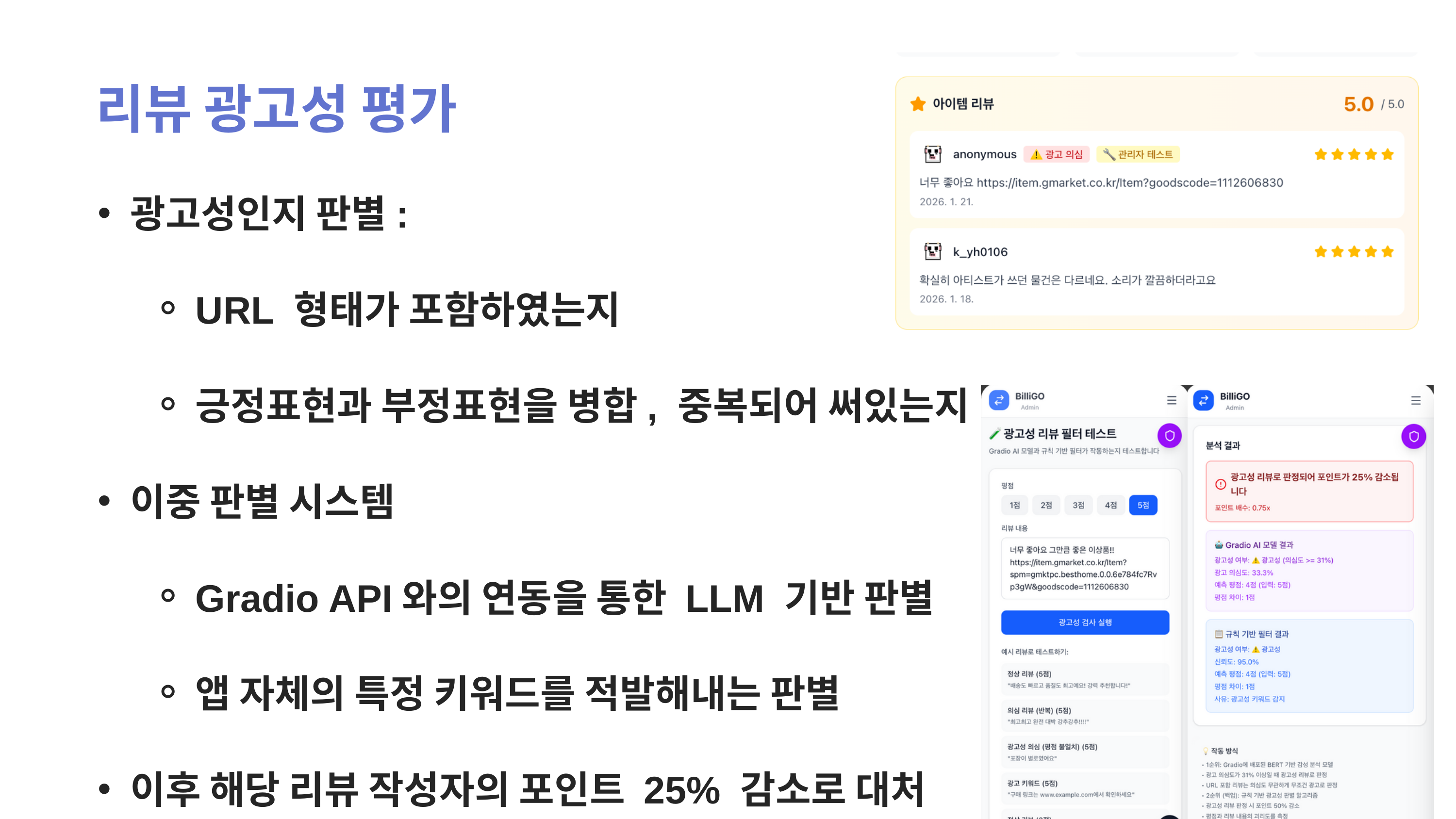

리뷰 광고성 평가

광고성인지 판별:
URL 형태가 포함하였는지
긍정표현과 부정표현을 병합, 중복되어 써있는지
이중 판별 시스템
Gradio API와의 연동을 통한 LLM 기반 판별
앱 자체의 특정 키워드를 적발해내는 판별
이후 해당 리뷰 작성자의 포인트 25% 감소로 대처